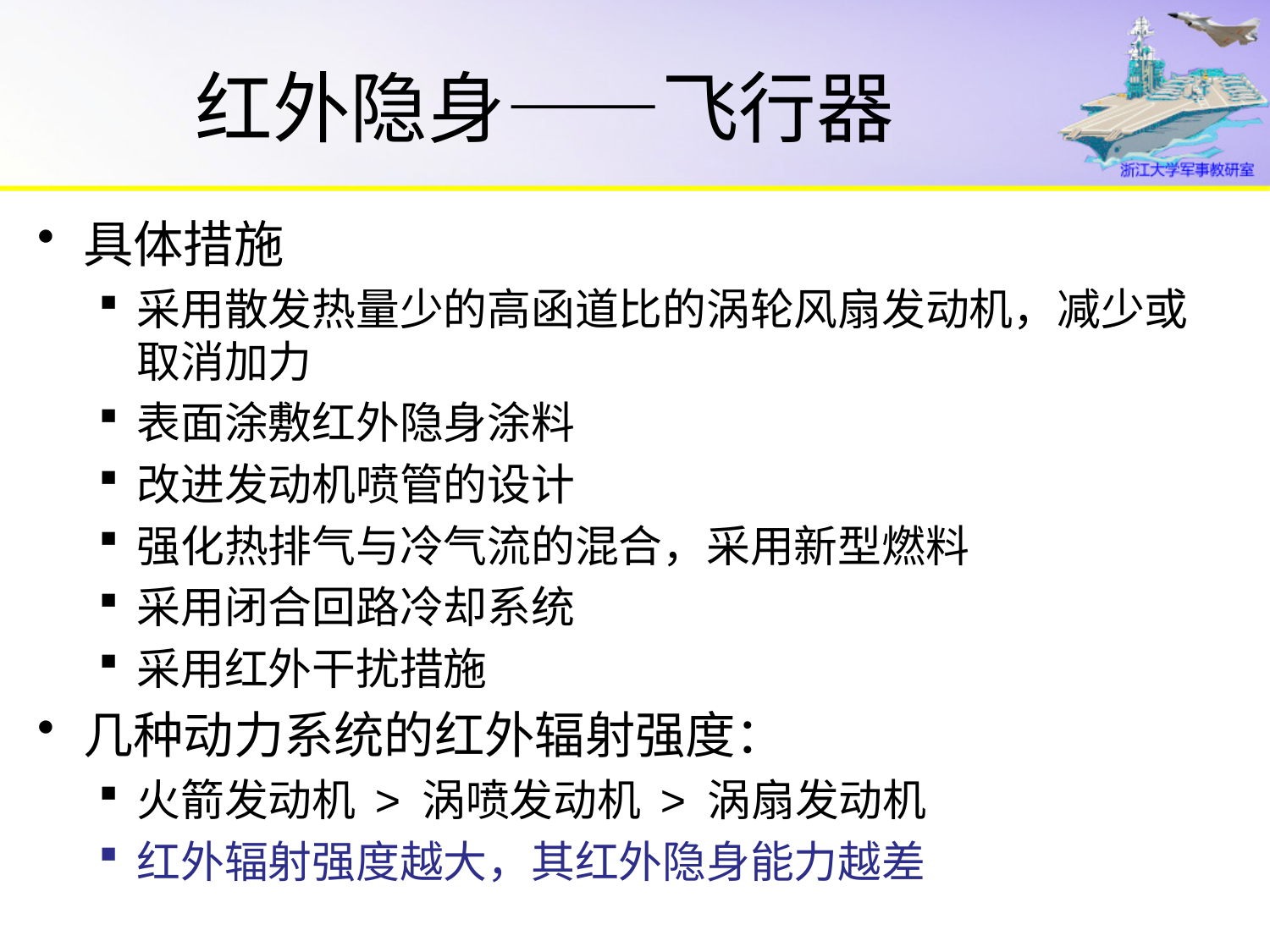

# 红外隐身——飞行器
具体措施
采用散发热量少的高函道比的涡轮风扇发动机，减少或取消加力
表面涂敷红外隐身涂料
改进发动机喷管的设计
强化热排气与冷气流的混合，采用新型燃料
采用闭合回路冷却系统
采用红外干扰措施
几种动力系统的红外辐射强度：
火箭发动机 > 涡喷发动机 > 涡扇发动机
红外辐射强度越大，其红外隐身能力越差